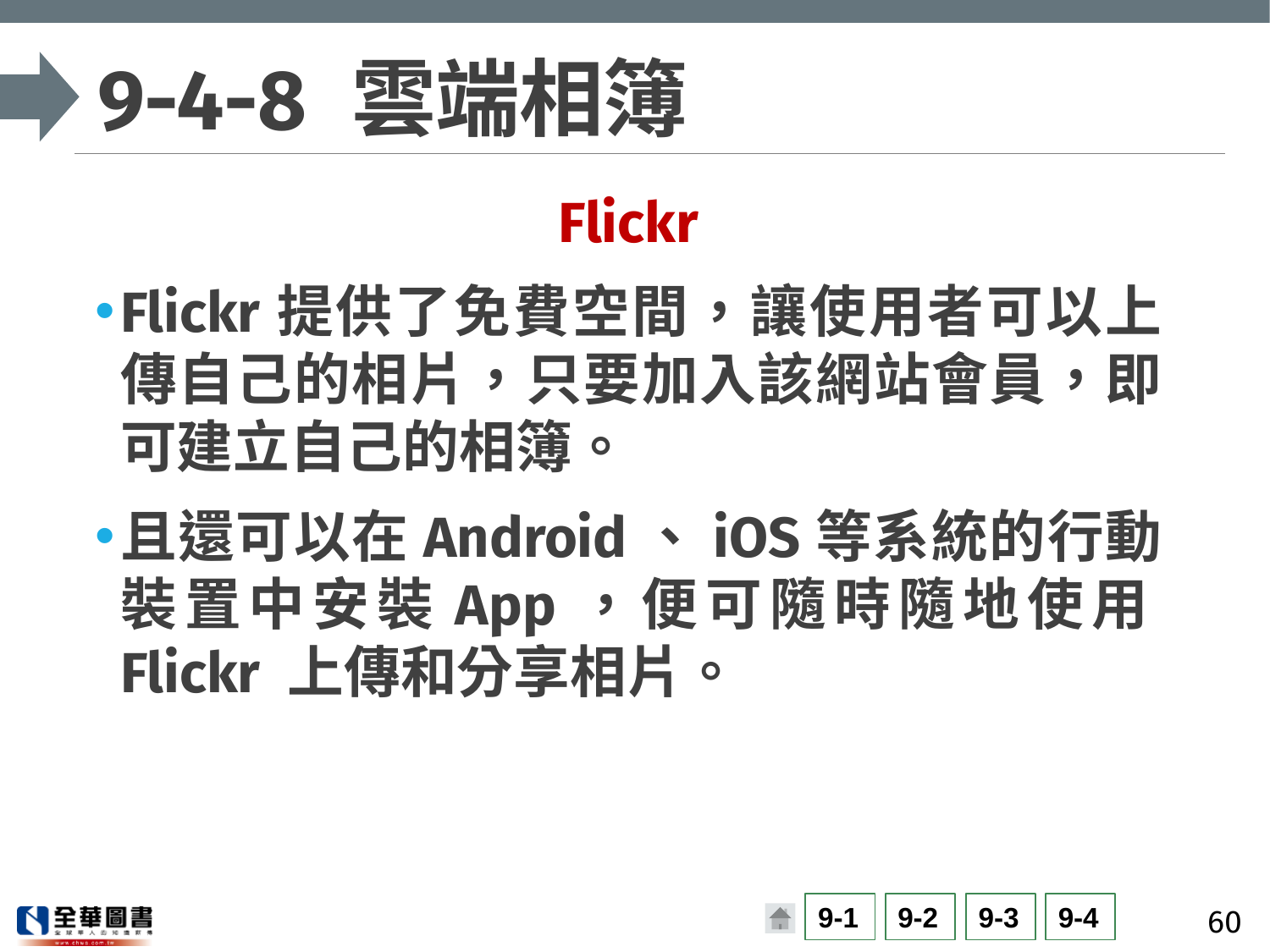

# 9-4-8	雲端相簿
Flickr
Flickr提供了免費空間，讓使用者可以上傳自己的相片，只要加入該網站會員，即可建立自己的相簿。
且還可以在Android、iOS等系統的行動裝置中安裝App，便可隨時隨地使用Flickr 上傳和分享相片。
60